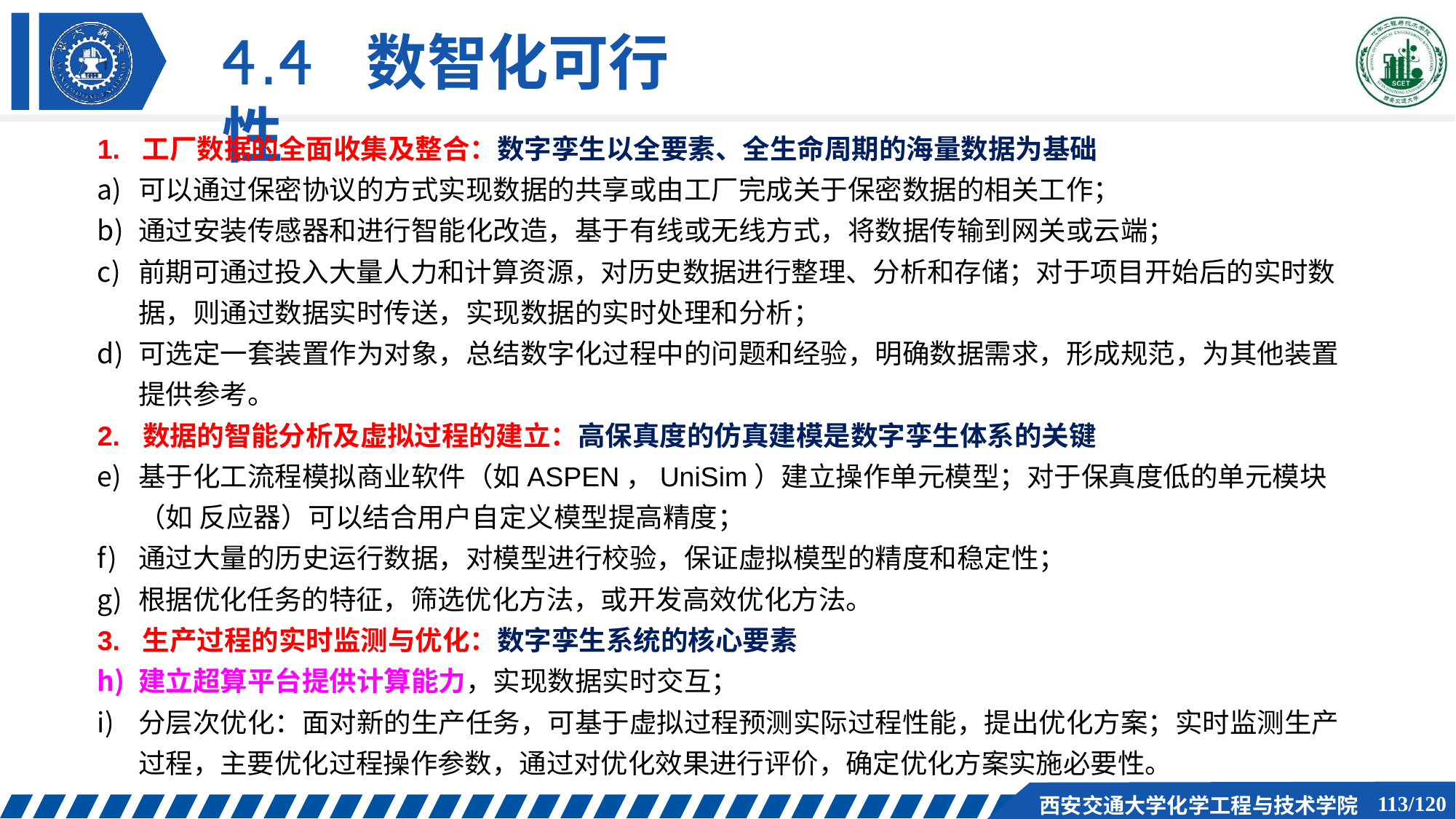

# 4.4 数智化可行性

1. 工厂数据的全面收集及整合：数字孪生以全要素、全生命周期的海量数据为基础
可以通过保密协议的方式实现数据的共享或由工厂完成关于保密数据的相关工作；
通过安装传感器和进行智能化改造，基于有线或无线方式，将数据传输到网关或云端；
前期可通过投入大量人力和计算资源，对历史数据进行整理、分析和存储；对于项目开始后的实时数
据，则通过数据实时传送，实现数据的实时处理和分析；
可选定一套装置作为对象，总结数字化过程中的问题和经验，明确数据需求，形成规范，为其他装置 提供参考。
2. 数据的智能分析及虚拟过程的建立：高保真度的仿真建模是数字孪生体系的关键
基于化工流程模拟商业软件（如ASPEN，UniSim）建立操作单元模型；对于保真度低的单元模块（如 反应器）可以结合用户自定义模型提高精度；
通过大量的历史运行数据，对模型进行校验，保证虚拟模型的精度和稳定性；
根据优化任务的特征，筛选优化方法，或开发高效优化方法。
3. 生产过程的实时监测与优化：数字孪生系统的核心要素
建立超算平台提供计算能力，实现数据实时交互；
分层次优化：面对新的生产任务，可基于虚拟过程预测实际过程性能，提出优化方案；实时监测生产
过程，主要优化过程操作参数，通过对优化效果进行评价，确定优化方案实施必要性。
113/120
西安交通大学化学工程与技术学院